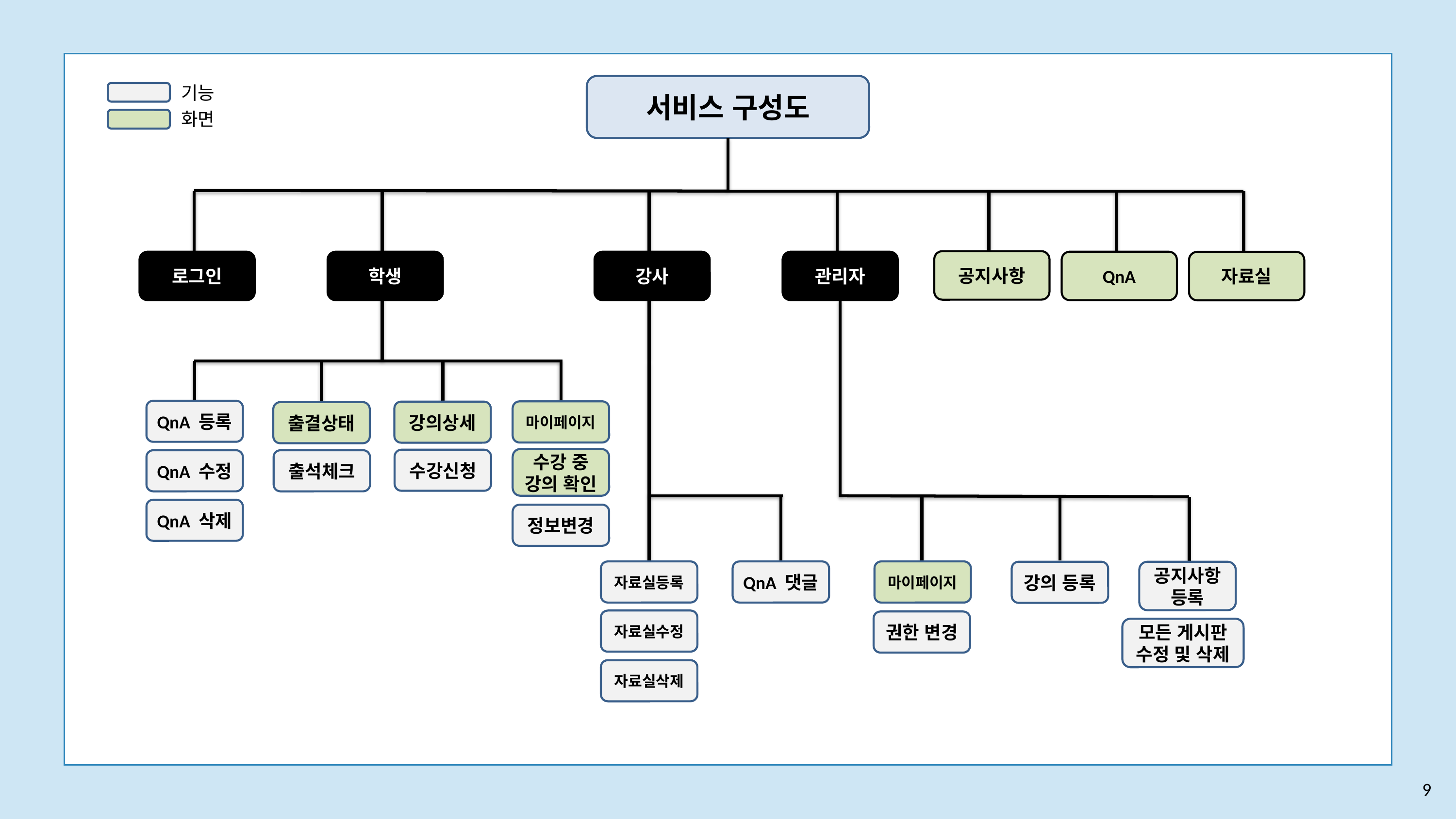

서비스 구성도

기능

화면

공지사항
로그인
학생
강사
관리자
QnA
자료실
QnA 등록
마이페이지
강의상세
출결상태
수강 중
강의 확인
수강신청
QnA 수정
출석체크
QnA 삭제
정보변경
자료실등록
QnA 댓글
마이페이지
공지사항 등록
강의 등록
자료실수정
권한 변경
모든 게시판
수정 및 삭제
자료실삭제
9